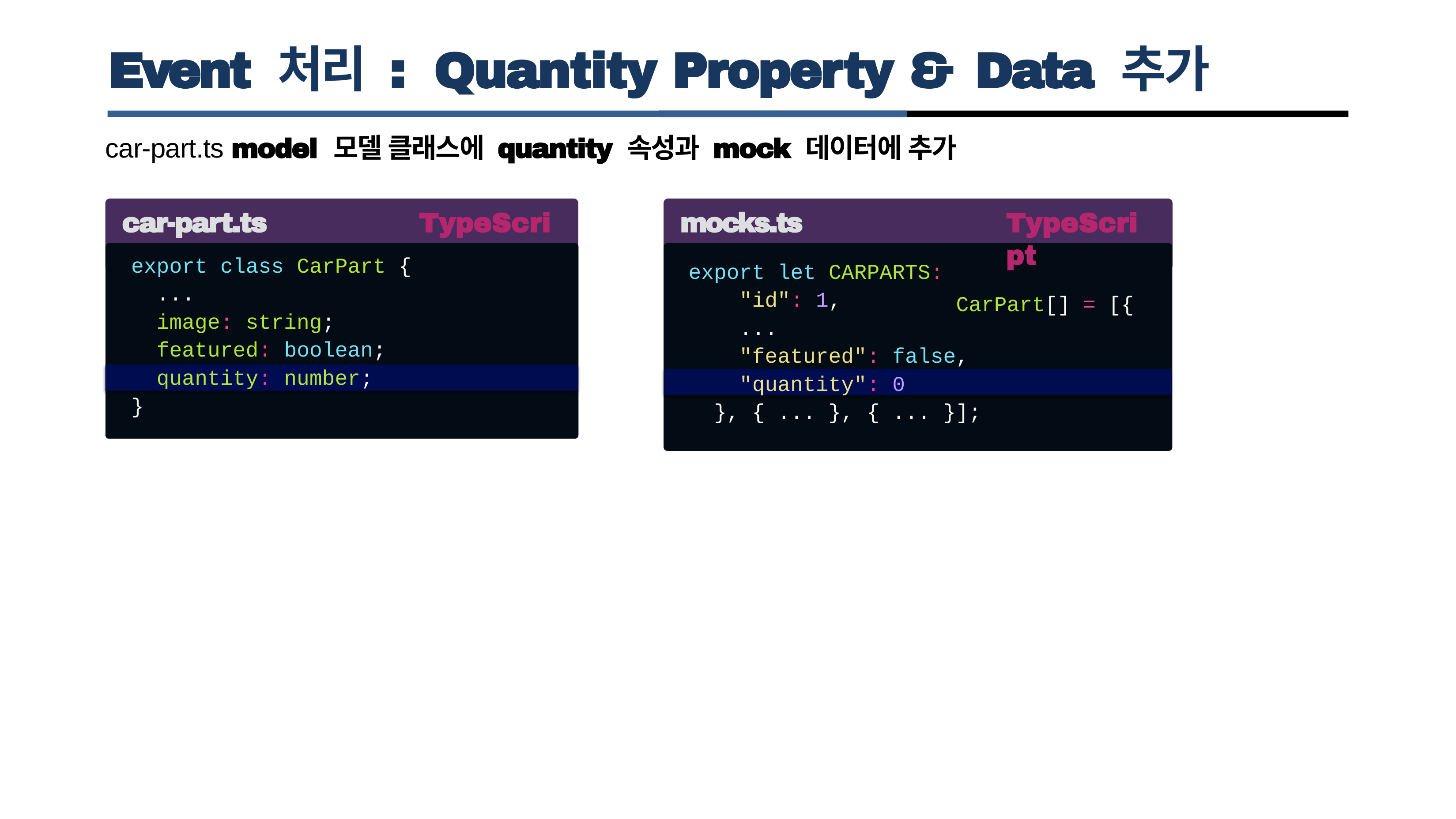

# Event 처리 :  Quantity Property &  Data 추가
car-part.ts model 모델 클래스에 quantity 속성과 mock 데이터에 추가

car-part.ts
export class
...
TypeScript
mocks.ts
export let
TypeScript
CarPart[] = [{

CarPart {
CARPARTS:
"id": 1,
...
"featured":
image: string;
featured: boolean;
false,

quantity: number;

"quantity": 0
}
}, { ... },
{ ... }];